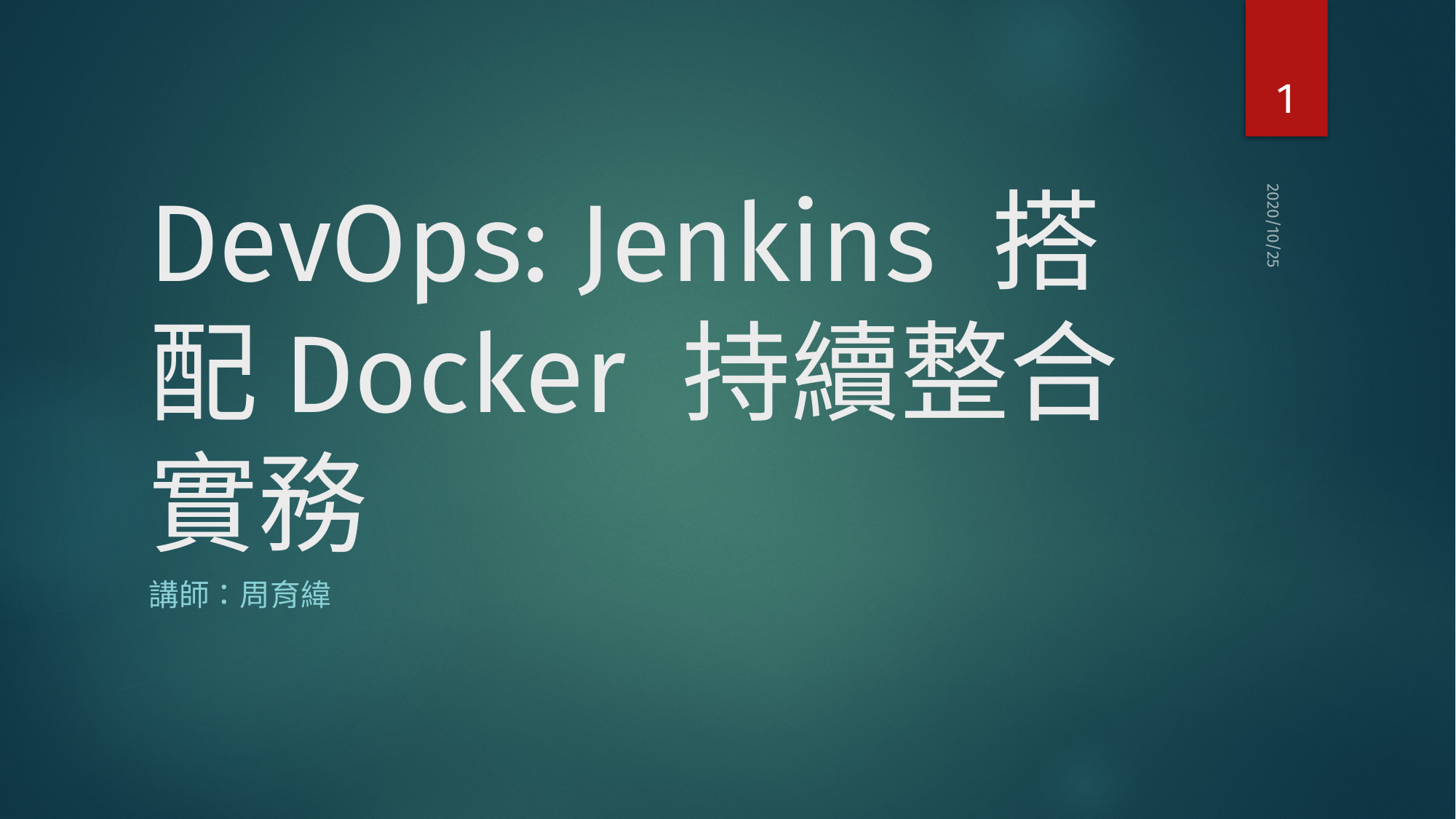

1
# DevOps: Jenkins 搭配Docker 持續整合實務
2020/10/25
講師：周育緯